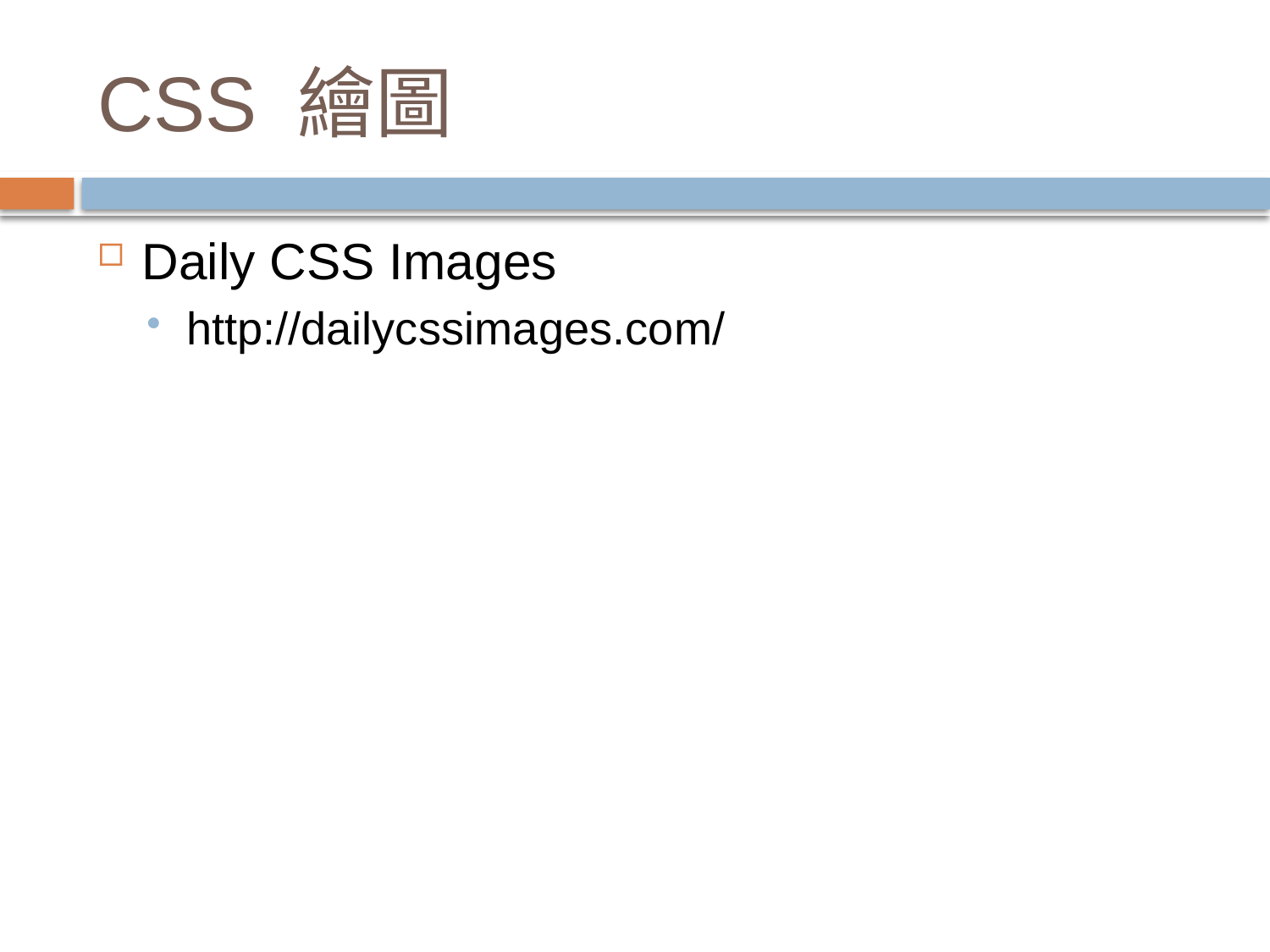

# CSS 繪圖
Daily CSS Images
http://dailycssimages.com/